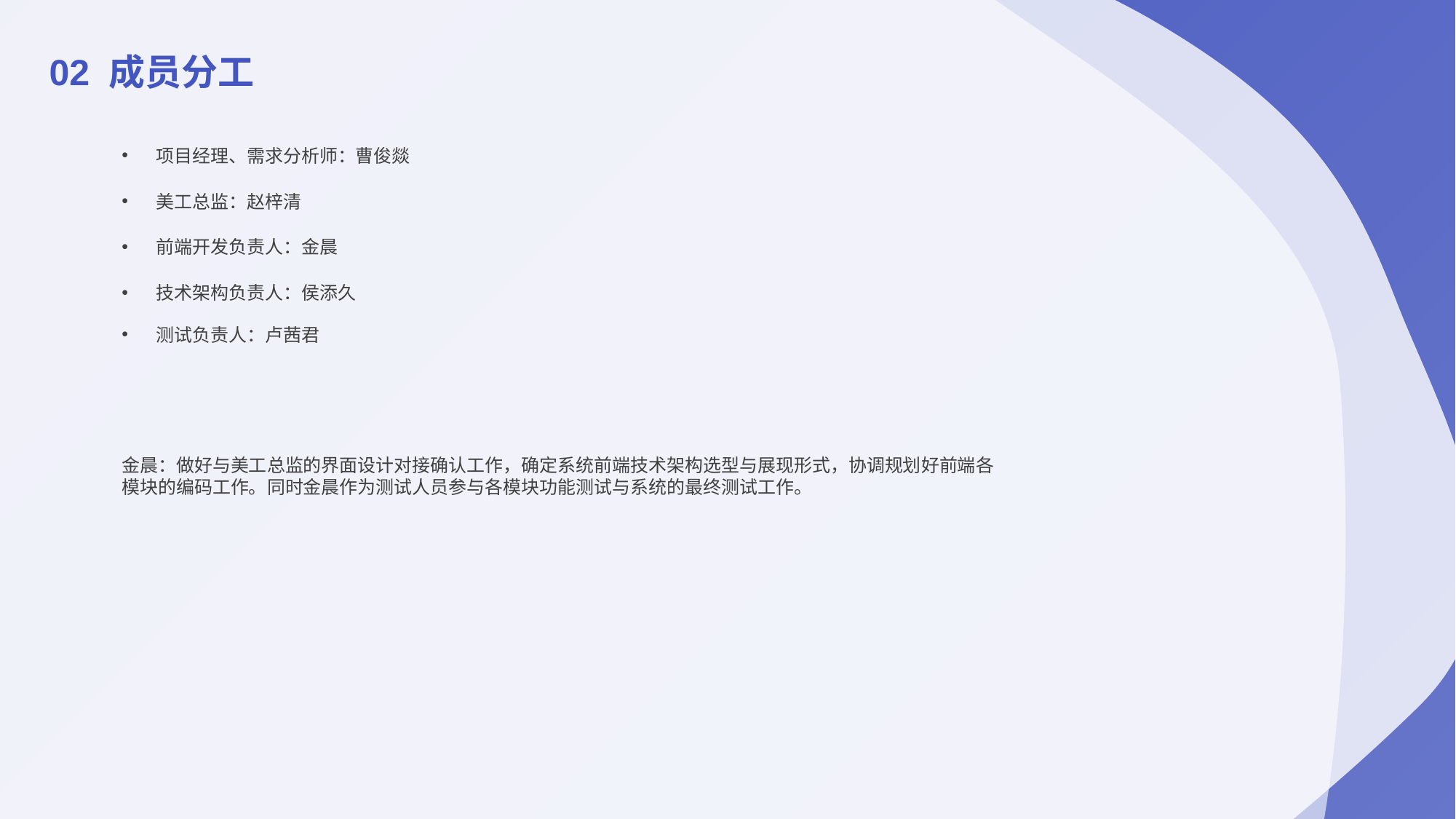

02 成员分工
项目经理、需求分析师：曹俊燚
美工总监：赵梓清
前端开发负责人：金晨
技术架构负责人：侯添久
测试负责人：卢茜君
金晨：做好与美工总监的界面设计对接确认工作，确定系统前端技术架构选型与展现形式，协调规划好前端各模块的编码工作。同时金晨作为测试人员参与各模块功能测试与系统的最终测试工作。